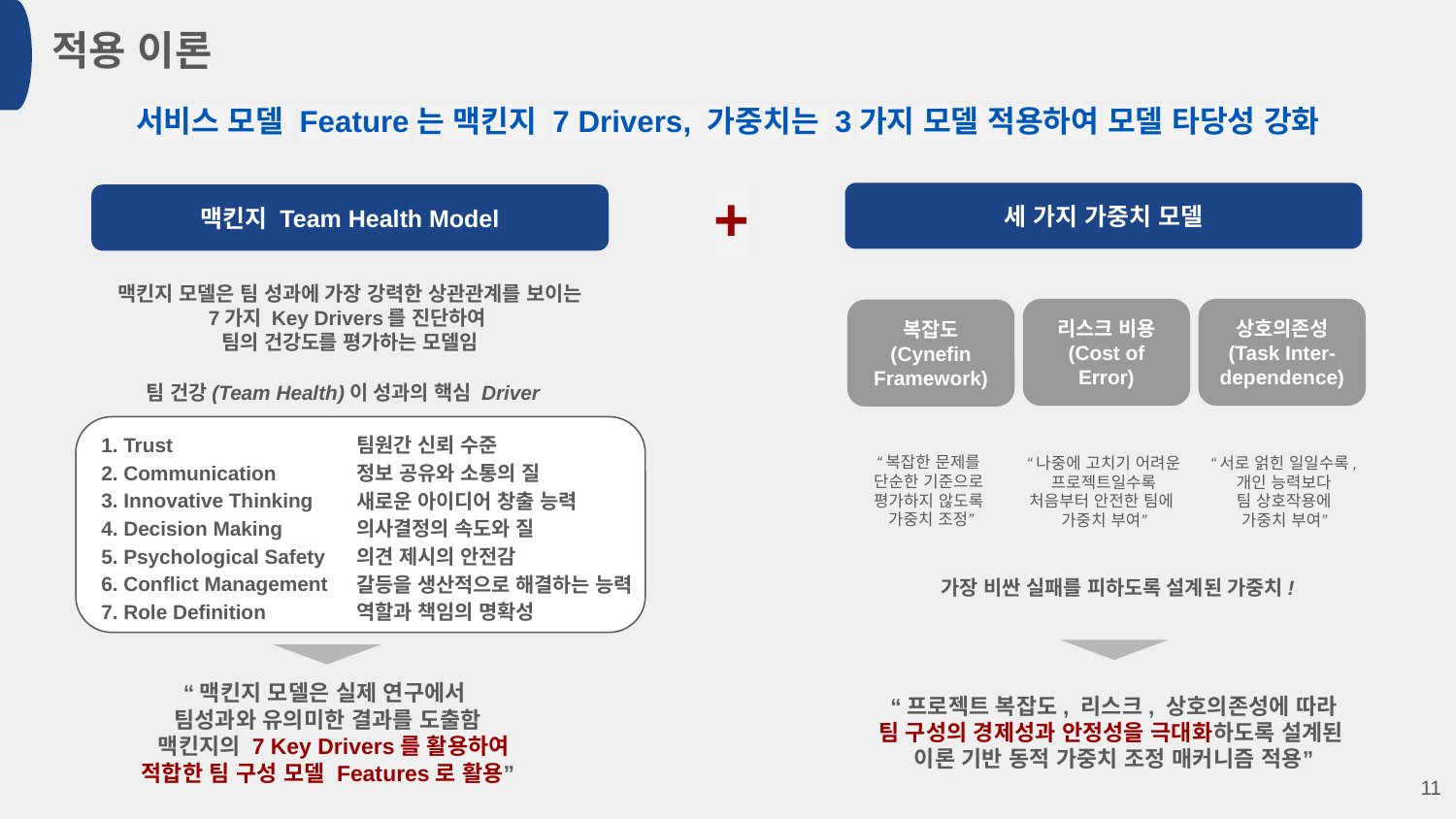

적용 이론
서비스 모델 Feature는 맥킨지 7 Drivers, 가중치는 3가지 모델 적용하여 모델 타당성 강화
+
세 가지 가중치 모델
맥킨지 Team Health Model
맥킨지 모델은 팀 성과에 가장 강력한 상관관계를 보이는
7가지 Key Drivers를 진단하여
팀의 건강도를 평가하는 모델임

리스크 비용
(Cost of Error)
상호의존성
(Task Inter-
dependence)
복잡도
(Cynefin Framework)
팀 건강(Team Health)이 성과의 핵심 Driver

1. Trust
2. Communication
3. Innovative Thinking
4. Decision Making
5. Psychological Safety
6. Conflict Management
7. Role Definition
팀원간 신뢰 수준
정보 공유와 소통의 질
새로운 아이디어 창출 능력
의사결정의 속도와 질
의견 제시의 안전감
갈등을 생산적으로 해결하는 능력
역할과 책임의 명확성

“복잡한 문제를
단순한 기준으로
평가하지 않도록
가중치 조정”

“나중에 고치기 어려운 프로젝트일수록
처음부터 안전한 팀에
가중치 부여”
“서로 얽힌 일일수록,
개인 능력보다
팀 상호작용에
가중치 부여”
가장 비싼 실패를 피하도록 설계된 가중치!

“맥킨지 모델은 실제 연구에서
팀성과와 유의미한 결과를 도출함
 맥킨지의 7 Key Drivers를 활용하여
적합한 팀 구성 모델 Features로 활용”

“프로젝트 복잡도, 리스크, 상호의존성에 따라
팀 구성의 경제성과 안정성을 극대화하도록 설계된
이론 기반 동적 가중치 조정 매커니즘 적용”

11